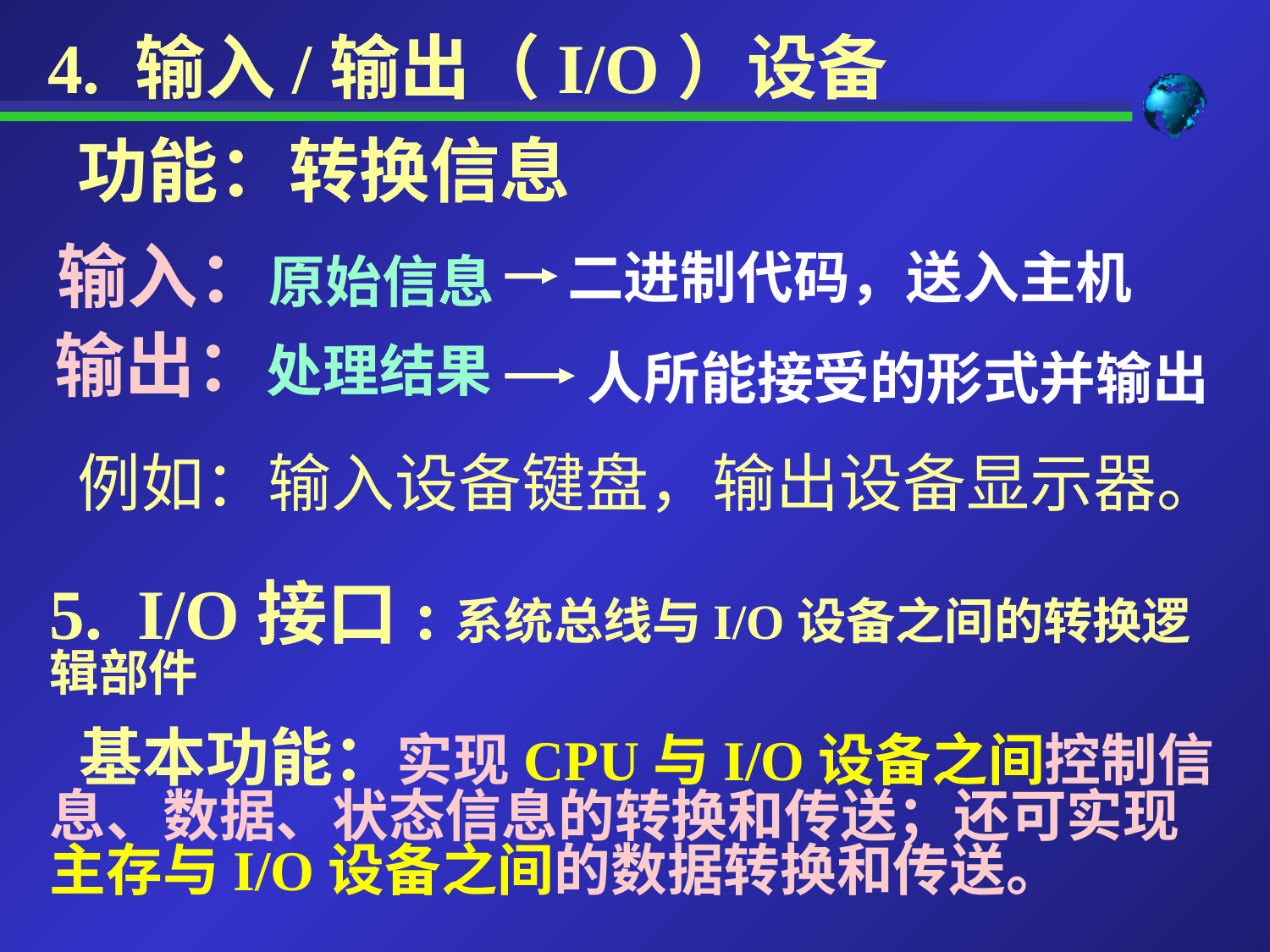

13
  4. 输入/输出（I/O）设备
   功能：转换信息
输入：原始信息
二进制代码，送入主机

输出：处理结果
人所能接受的形式并输出

   例如：输入设备键盘，输出设备显示器。
5.  I/O接口:系统总线与I/O设备之间的转换逻辑部件
 基本功能：实现CPU与I/O设备之间控制信息、数据、状态信息的转换和传送；还可实现主存与I/O设备之间的数据转换和传送。